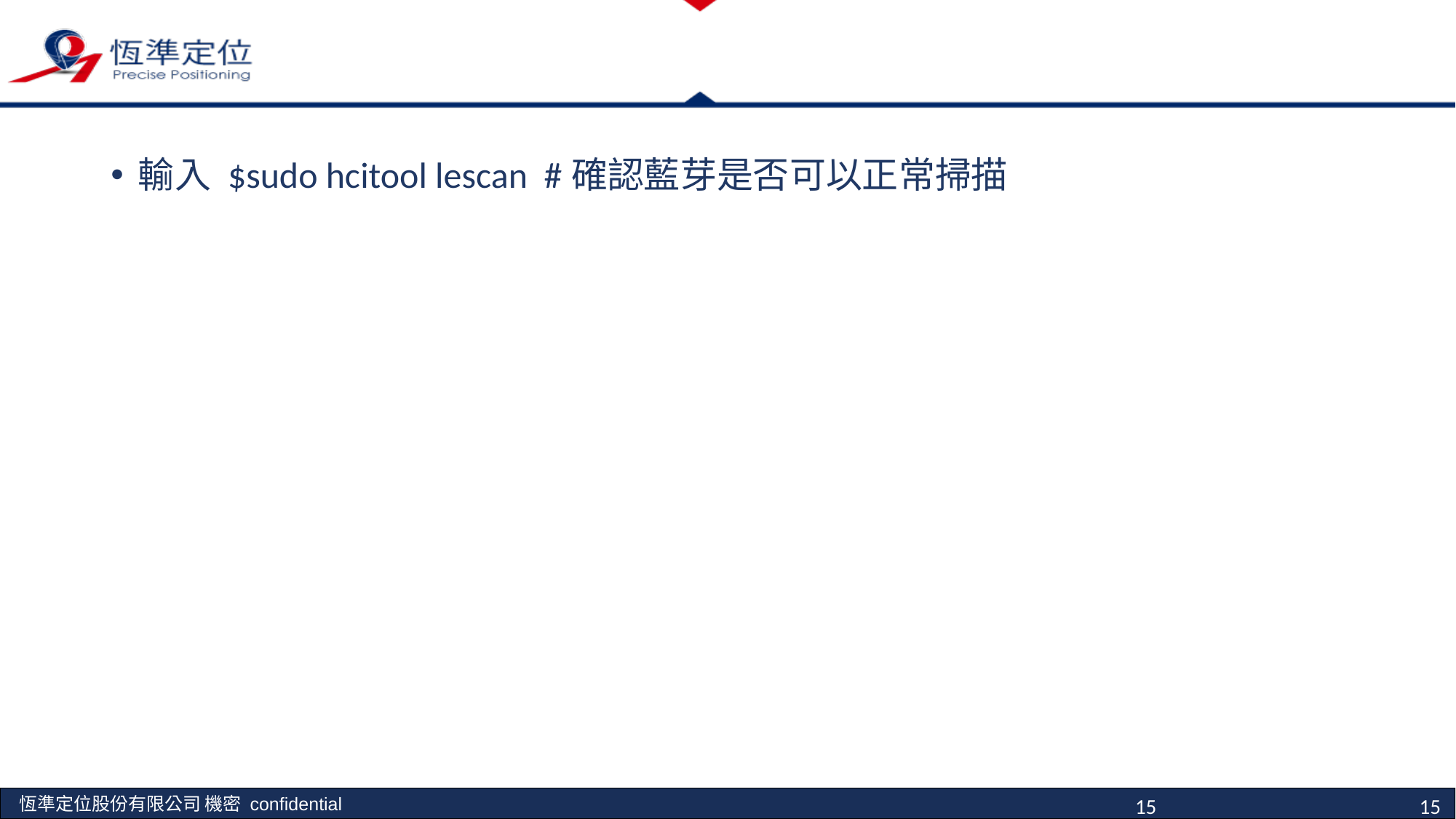

#
輸入 $sudo hcitool lescan  #確認藍芽是否可以正常掃描
15